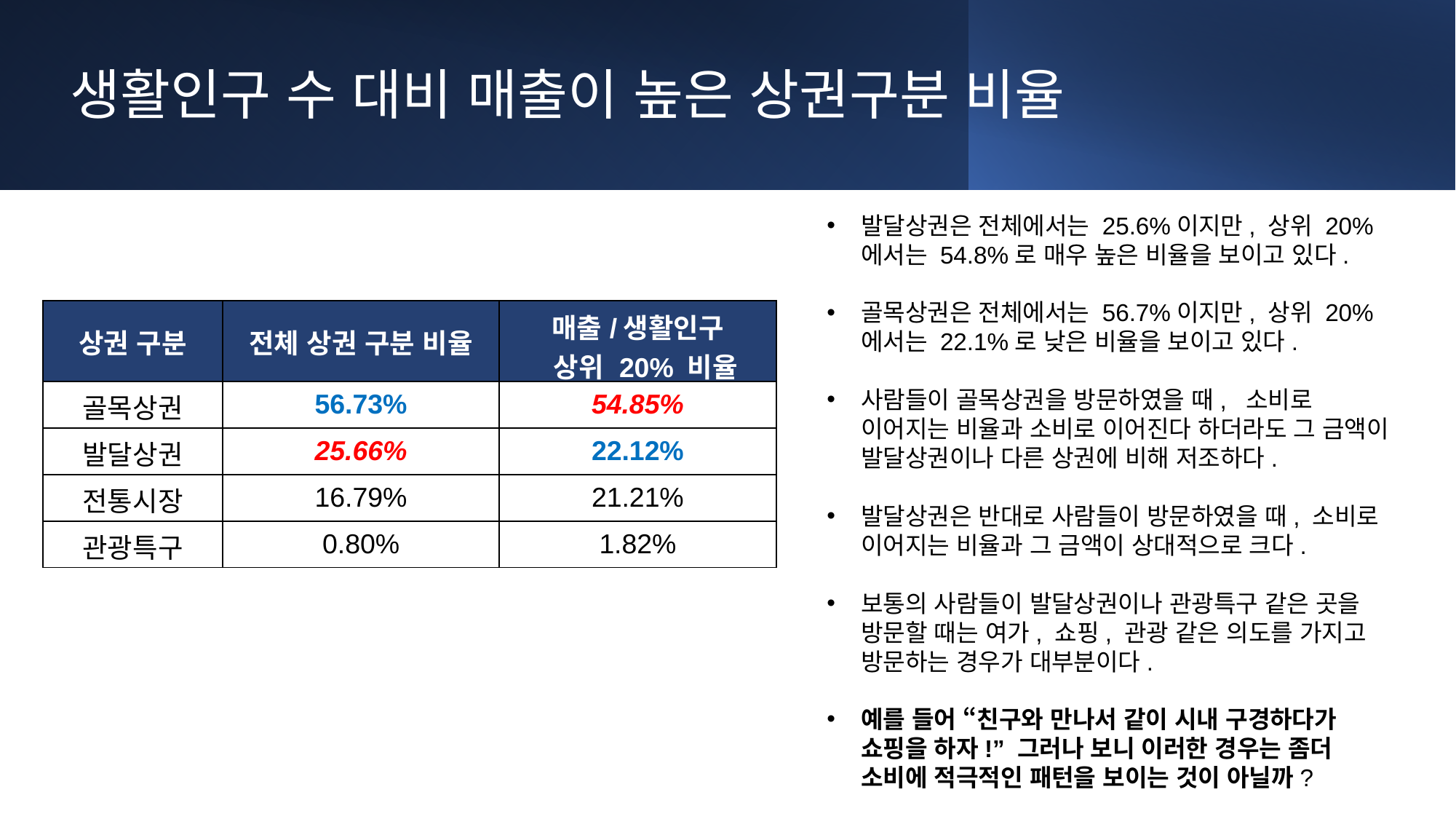

생활인구 수 대비 매출이 높은 상권구분 비율
발달상권은 전체에서는 25.6%이지만, 상위 20%에서는 54.8%로 매우 높은 비율을 보이고 있다.

골목상권은 전체에서는 56.7%이지만, 상위 20%에서는 22.1%로 낮은 비율을 보이고 있다.

사람들이 골목상권을 방문하였을 때,  소비로 이어지는 비율과 소비로 이어진다 하더라도 그 금액이 발달상권이나 다른 상권에 비해 저조하다.

발달상권은 반대로 사람들이 방문하였을 때, 소비로 이어지는 비율과 그 금액이 상대적으로 크다.

보통의 사람들이 발달상권이나 관광특구 같은 곳을 방문할 때는 여가, 쇼핑, 관광 같은 의도를 가지고 방문하는 경우가 대부분이다.

예를 들어 “친구와 만나서 같이 시내 구경하다가 쇼핑을 하자!” 그러나 보니 이러한 경우는 좀더 소비에 적극적인 패턴을 보이는 것이 아닐까?
| 상권 구분 | 전체 상권 구분 비율 | 매출/생활인구 상위 20% 비율 |
| --- | --- | --- |
| 골목상권 | 56.73% | 54.85% |
| 발달상권 | 25.66% | 22.12% |
| 전통시장 | 16.79% | 21.21% |
| 관광특구 | 0.80% | 1.82% |